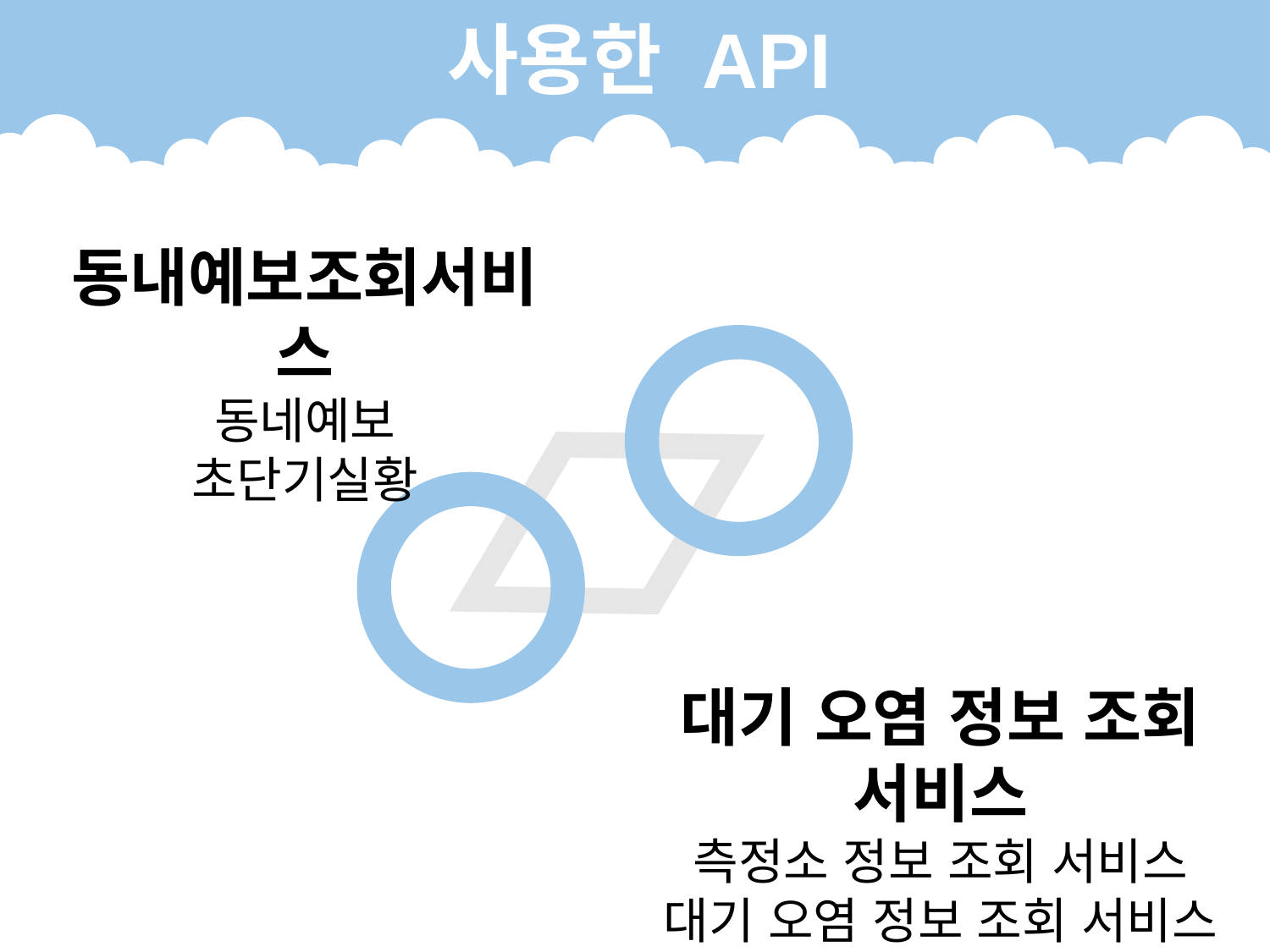

사용한 API

동내예보조회서비스
동네예보
초단기실황

대기 오염 정보 조회 서비스
측정소 정보 조회 서비스
대기 오염 정보 조회 서비스